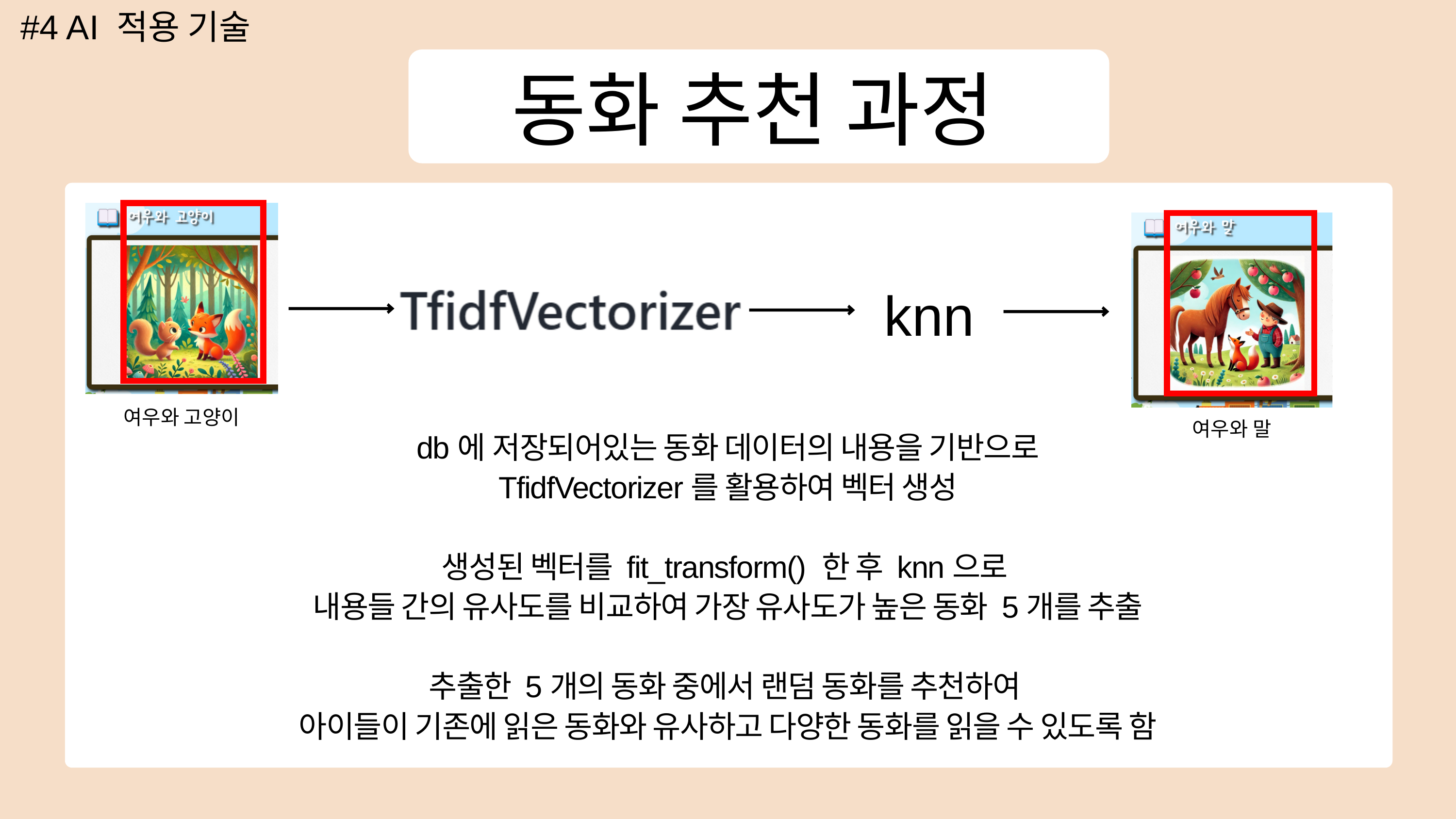

#4 AI 적용 기술

동화 추천 과정

knn

여우와 고양이
여우와 말
db에 저장되어있는 동화 데이터의 내용을 기반으로
TfidfVectorizer를 활용하여 벡터 생성

생성된 벡터를 fit_transform() 한 후 knn으로
내용들 간의 유사도를 비교하여 가장 유사도가 높은 동화 5개를 추출

추출한 5개의 동화 중에서 랜덤 동화를 추천하여
아이들이 기존에 읽은 동화와 유사하고 다양한 동화를 읽을 수 있도록 함